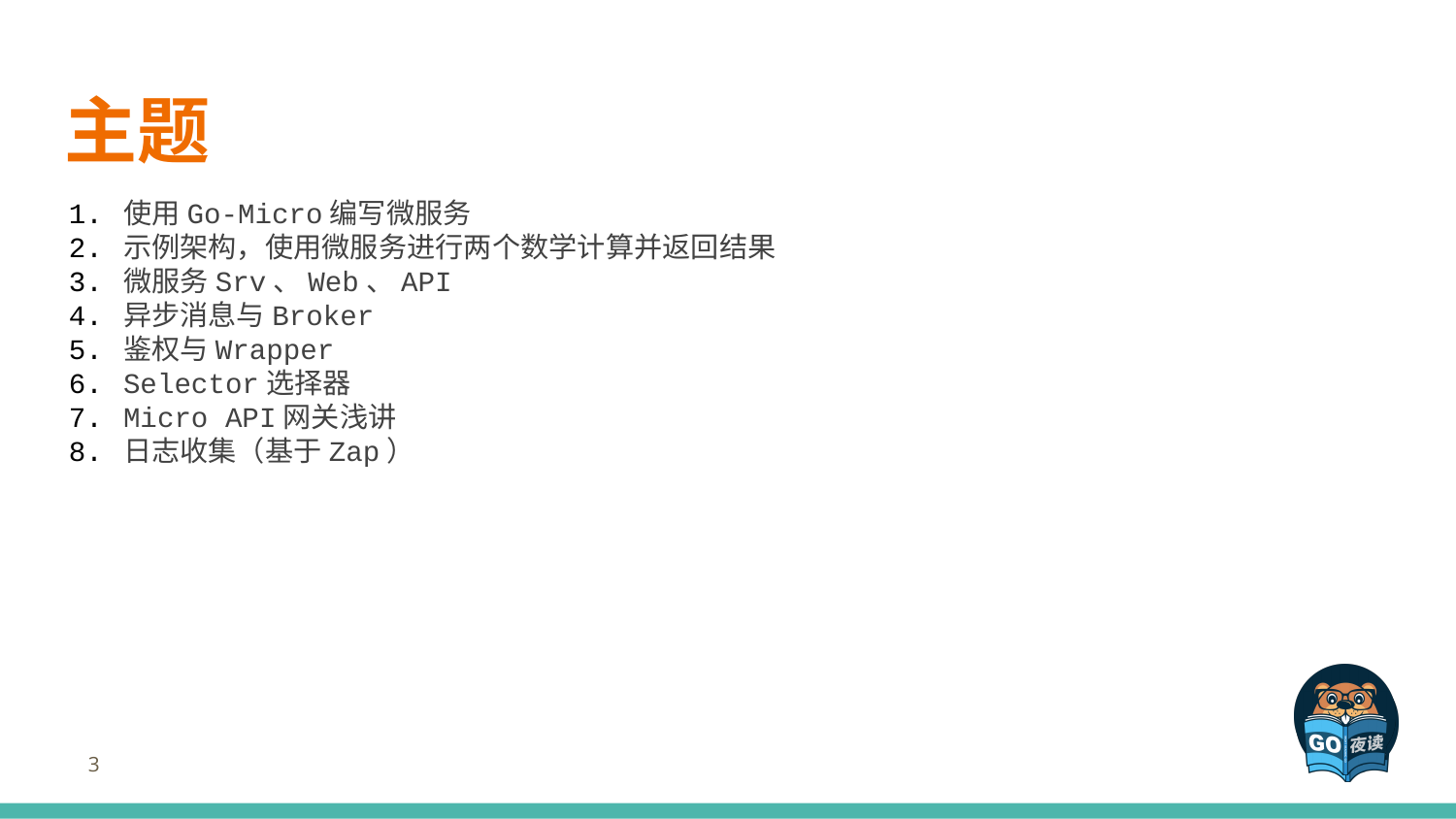

# 主题
使用Go-Micro编写微服务
示例架构，使用微服务进行两个数学计算并返回结果
微服务Srv、Web、API
异步消息与Broker
鉴权与Wrapper
Selector选择器
Micro API网关浅讲
日志收集（基于Zap）
3